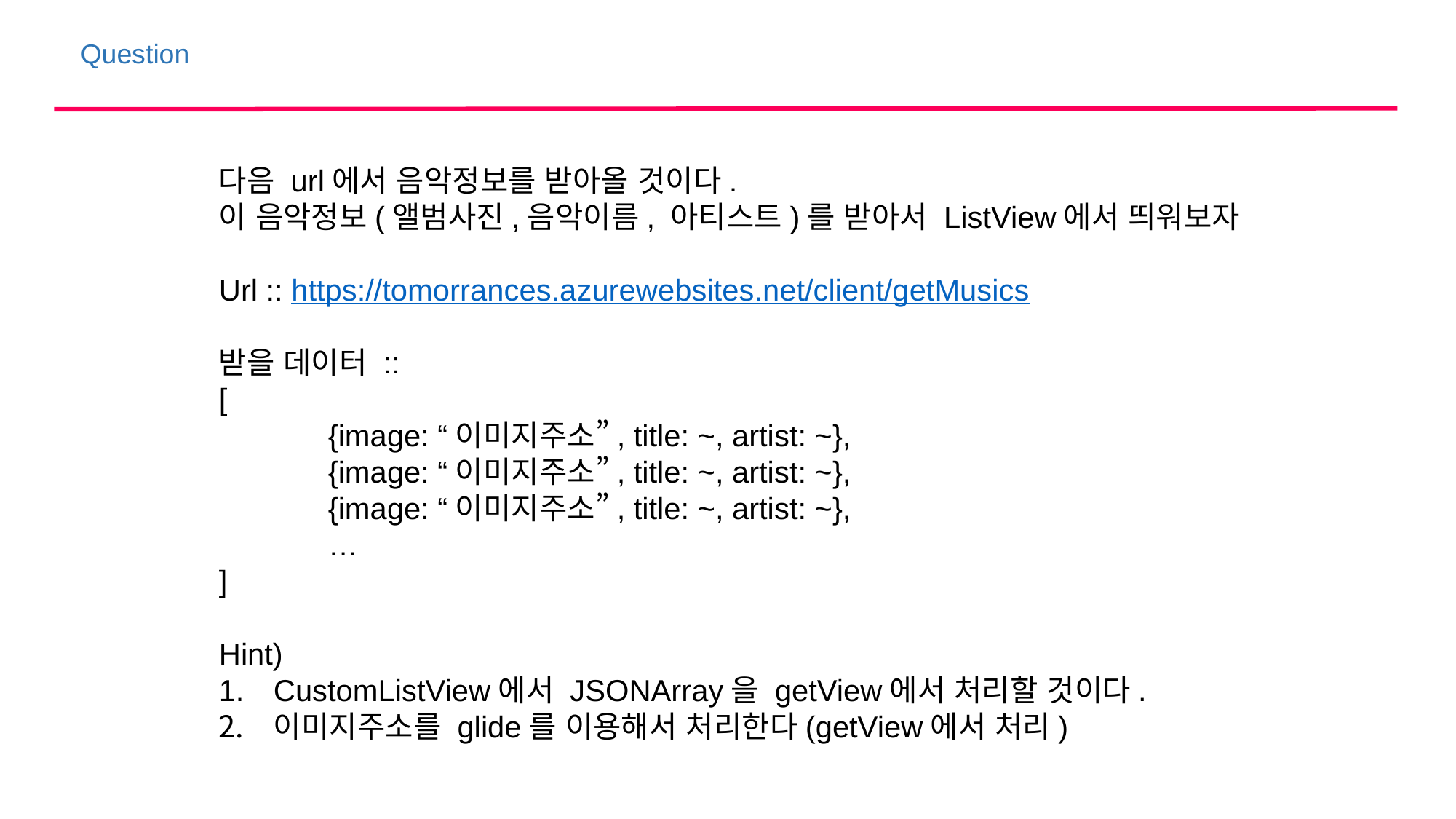

Question
다음 url에서 음악정보를 받아올 것이다.
이 음악정보(앨범사진,음악이름, 아티스트)를 받아서 ListView에서 띄워보자

Url :: https://tomorrances.azurewebsites.net/client/getMusics

받을 데이터 ::
[
	{image: “이미지주소”, title: ~, artist: ~},
	{image: “이미지주소”, title: ~, artist: ~},
	{image: “이미지주소”, title: ~, artist: ~},
	…
]

Hint)
CustomListView에서 JSONArray을 getView에서 처리할 것이다.
이미지주소를 glide를 이용해서 처리한다(getView에서 처리)